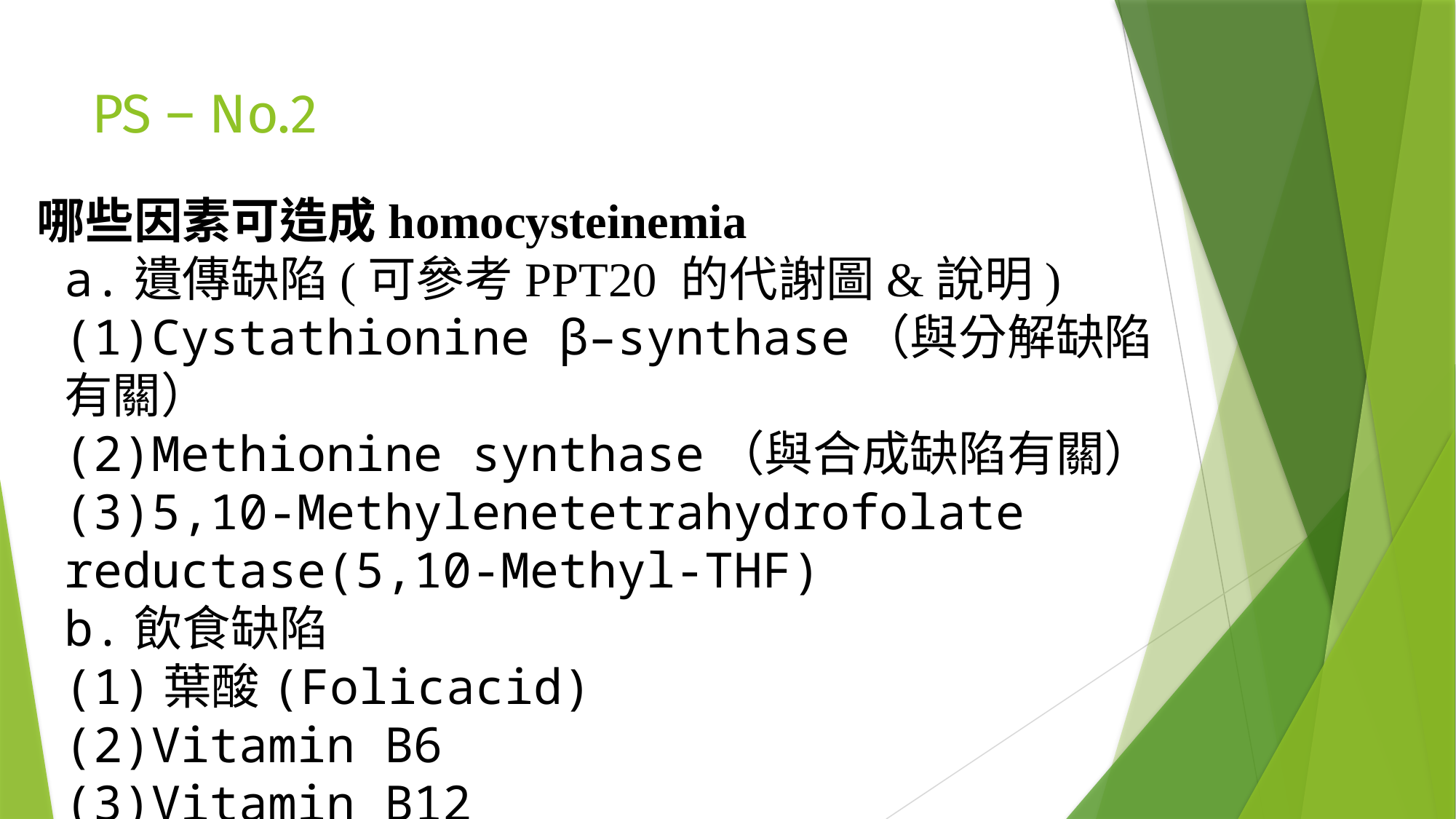

# PS – No.2
哪些因素可造成homocysteinemia
a.遺傳缺陷(可參考PPT20 的代謝圖&說明)
(1)Cystathionine β–synthase（與分解缺陷有關）
(2)Methionine synthase（與合成缺陷有關）
(3)5,10-Methylenetetrahydrofolate reductase(5,10-Methyl-THF)
b.飲食缺陷
(1)葉酸(Folicacid)
(2)Vitamin B6
(3)Vitamin B12